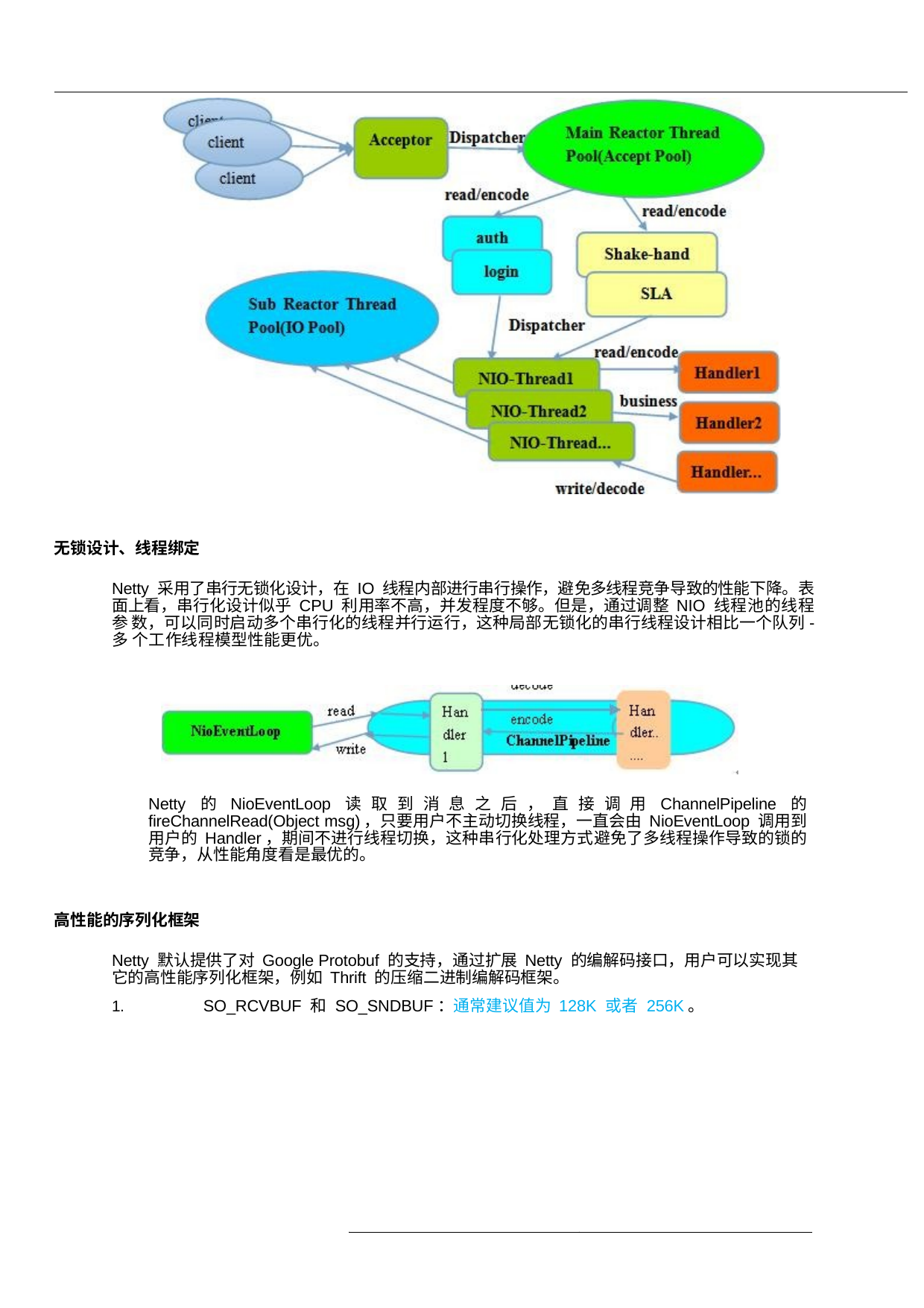

无锁设计、线程绑定

Netty 采用了串行无锁化设计，在 IO 线程内部进行串行操作，避免多线程竞争导致的性能下降。表 面上看，串行化设计似乎 CPU 利用率不高，并发程度不够。但是，通过调整 NIO 线程池的线程参 数，可以同时启动多个串行化的线程并行运行，这种局部无锁化的串行线程设计相比一个队列- 多 个工作线程模型性能更优。

Netty 的 NioEventLoop 读 取 到 消 息 之 后 ， 直 接 调 用 ChannelPipeline 的 fireChannelRead(Object msg)，只要用户不主动切换线程，一直会由 NioEventLoop 调用到 用户的 Handler，期间不进行线程切换，这种串行化处理方式避免了多线程操作导致的锁的 竞争，从性能角度看是最优的。

高性能的序列化框架

Netty 默认提供了对 Google Protobuf 的支持，通过扩展 Netty 的编解码接口，用户可以实现其 它的高性能序列化框架，例如 Thrift 的压缩二进制编解码框架。
1.	SO_RCVBUF 和 SO_SNDBUF：通常建议值为 128K 或者 256K。